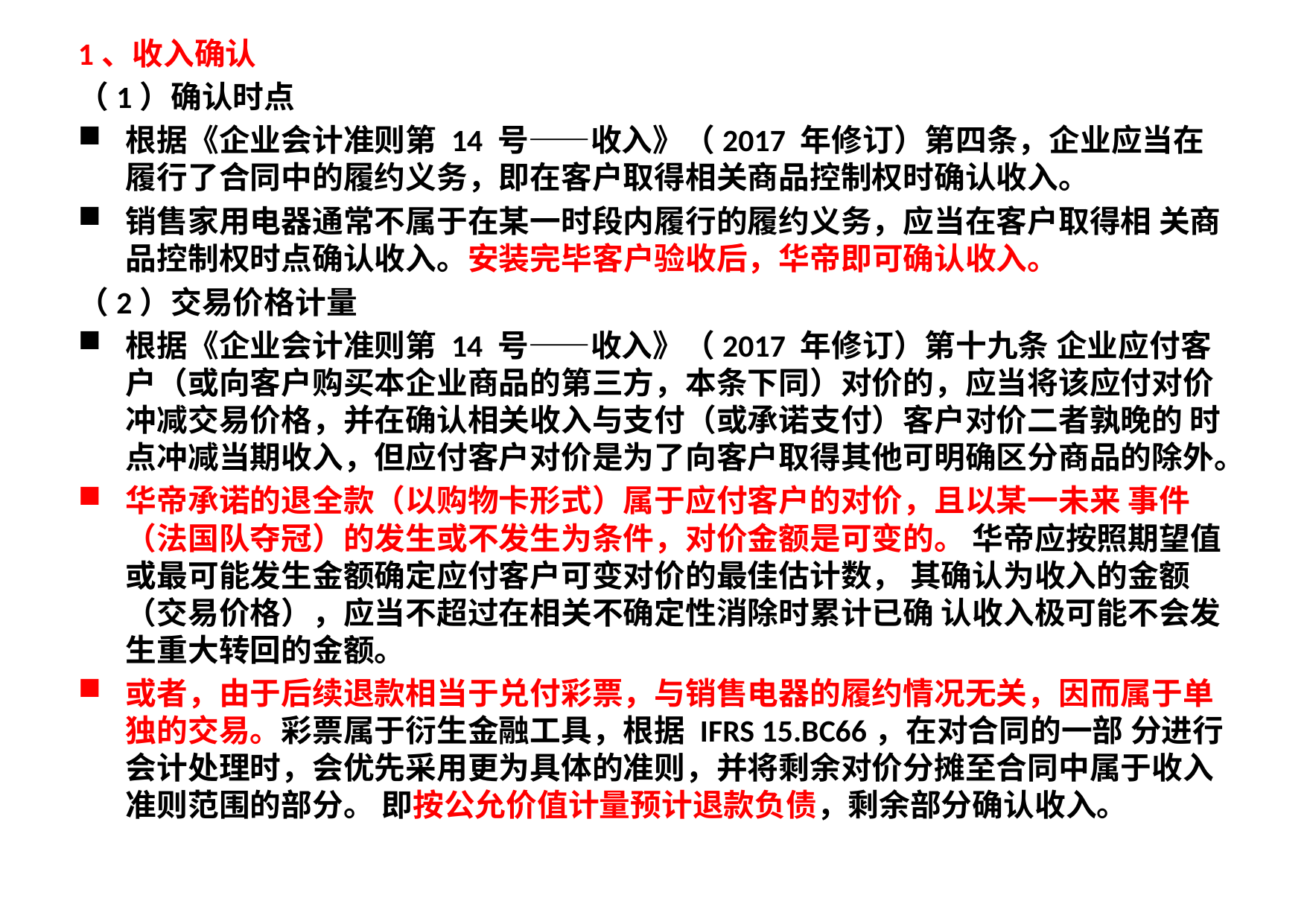

1、收入确认
（1）确认时点
根据《企业会计准则第 14 号——收入》（2017 年修订）第四条，企业应当在履行了合同中的履约义务，即在客户取得相关商品控制权时确认收入。
销售家用电器通常不属于在某一时段内履行的履约义务，应当在客户取得相 关商品控制权时点确认收入。安装完毕客户验收后，华帝即可确认收入。
（2）交易价格计量
根据《企业会计准则第 14 号——收入》（2017 年修订）第十九条 企业应付客户（或向客户购买本企业商品的第三方，本条下同）对价的，应当将该应付对价冲减交易价格，并在确认相关收入与支付（或承诺支付）客户对价二者孰晚的 时点冲减当期收入，但应付客户对价是为了向客户取得其他可明确区分商品的除外。
华帝承诺的退全款（以购物卡形式）属于应付客户的对价，且以某一未来 事件（法国队夺冠）的发生或不发生为条件，对价金额是可变的。 华帝应按照期望值或最可能发生金额确定应付客户可变对价的最佳估计数， 其确认为收入的金额（交易价格），应当不超过在相关不确定性消除时累计已确 认收入极可能不会发生重大转回的金额。
或者，由于后续退款相当于兑付彩票，与销售电器的履约情况无关，因而属于单独的交易。彩票属于衍生金融工具，根据 IFRS 15.BC66，在对合同的一部 分进行会计处理时，会优先采用更为具体的准则，并将剩余对价分摊至合同中属于收入准则范围的部分。 即按公允价值计量预计退款负债，剩余部分确认收入。
36